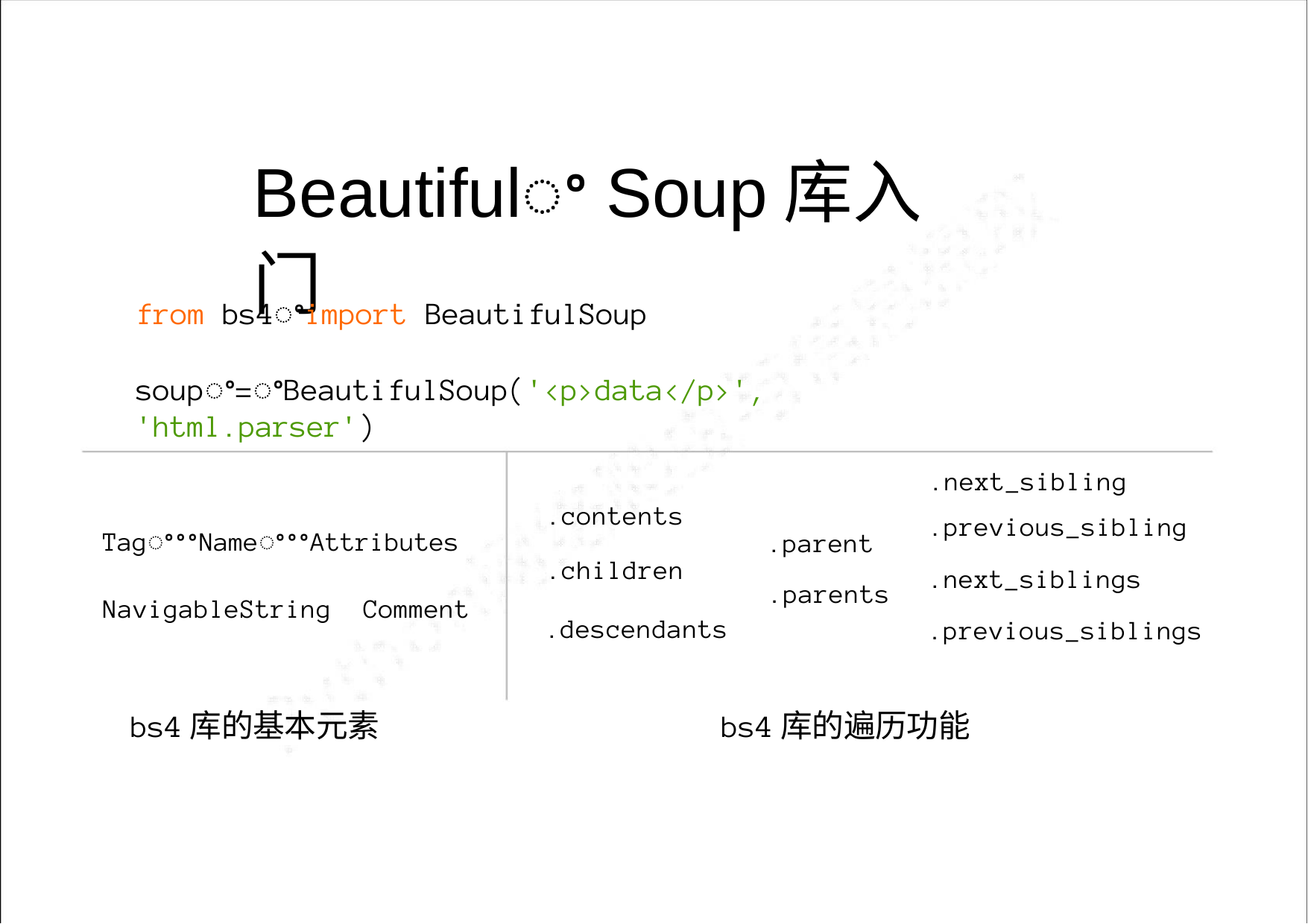

Beautifulꢀ Soup库入门
from bs4ꢀimport BeautifulSoup
soupꢀ=ꢀBeautifulSoup('<p>data</p>', 'html.parser')
.next_sibling
.contents
.previous_sibling
.next_siblings
TagꢀꢀꢀNameꢀꢀꢀAttributes
.parent
.children
.parents
NavigableString Comment
.descendants
.previous_siblings
bs4库的基本元素
bs4库的遍历功能